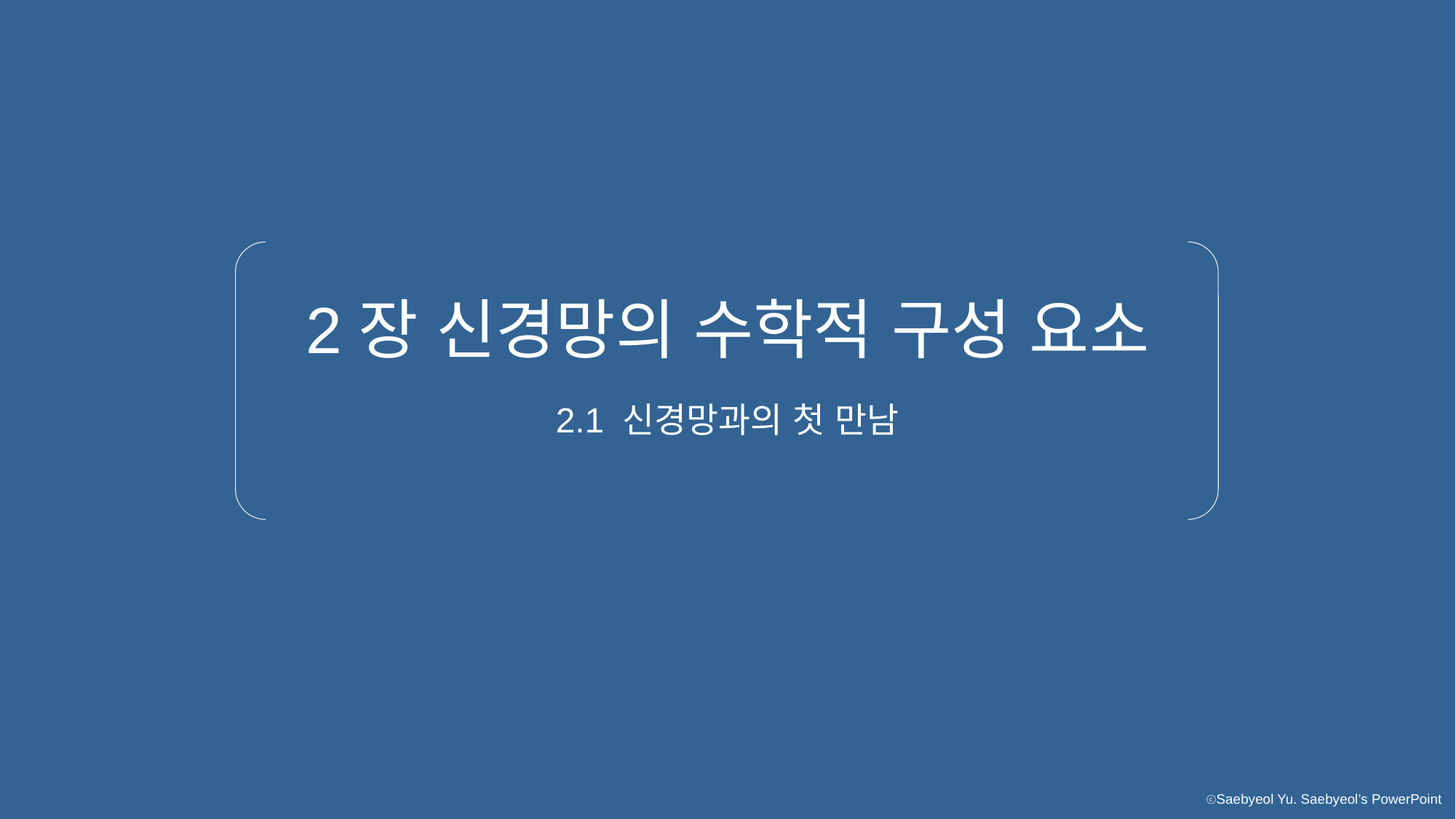

2장 신경망의 수학적 구성 요소
2.1 신경망과의 첫 만남